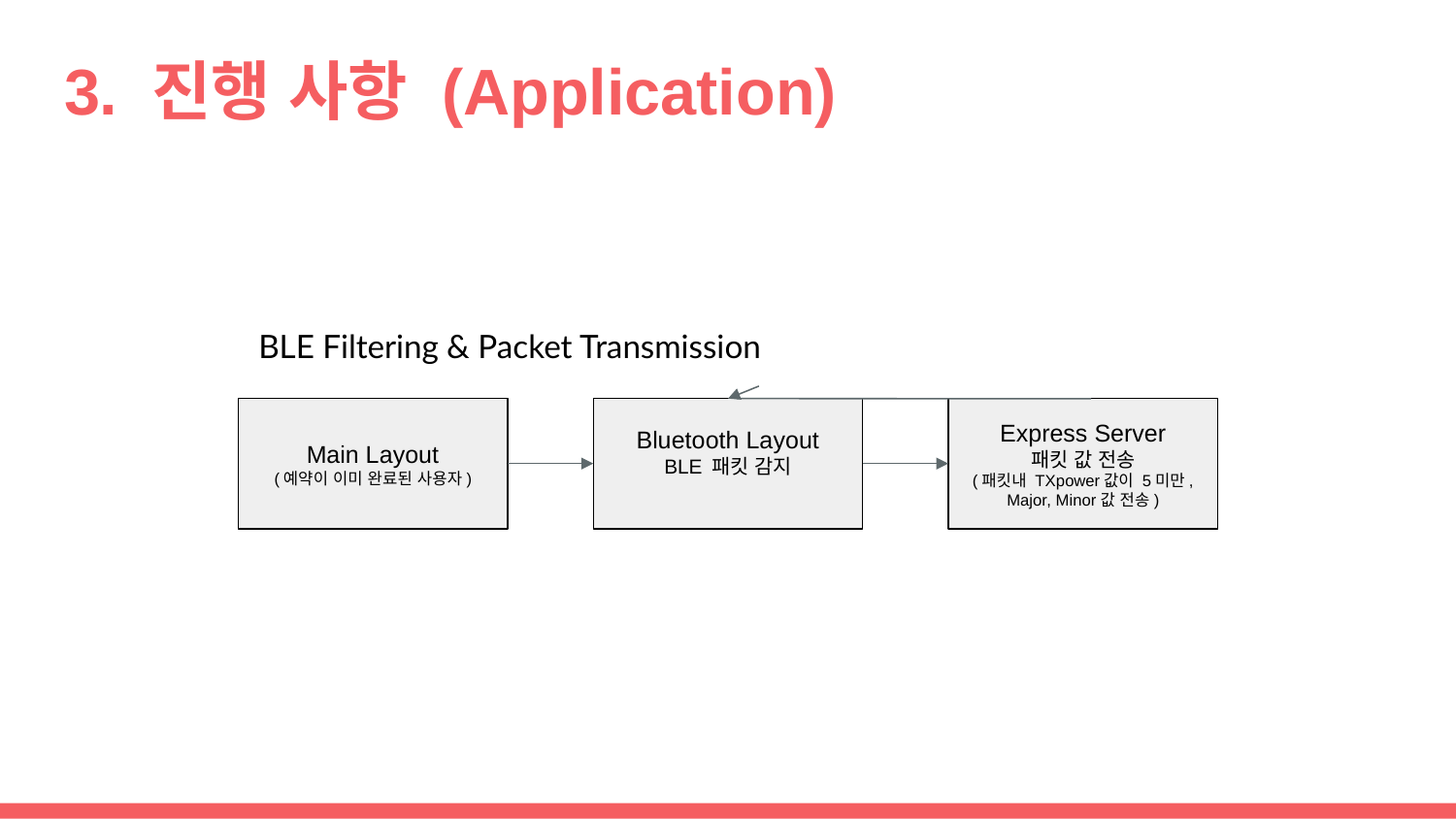

# 3. 진행 사항 (Application)
BLE Filtering & Packet Transmission
Main Layout
(예약이 이미 완료된 사용자)
Bluetooth Layout
BLE 패킷 감지

Express Server
패킷 값 전송
(패킷내 TXpower값이 5미만,
Major, Minor값 전송)